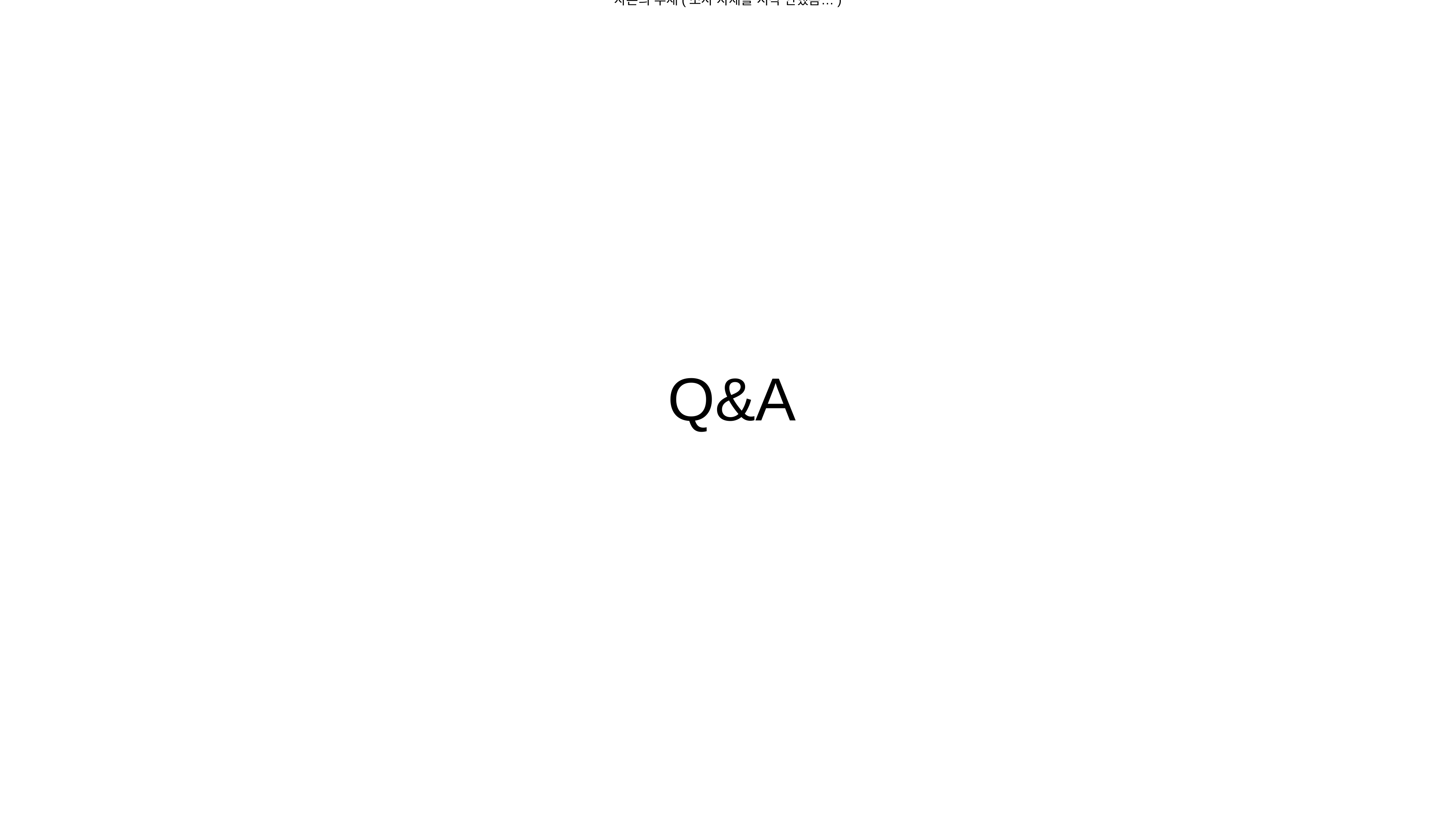

단점

자본의 부재(조사 자체를 시작 안했음…)
Q&A